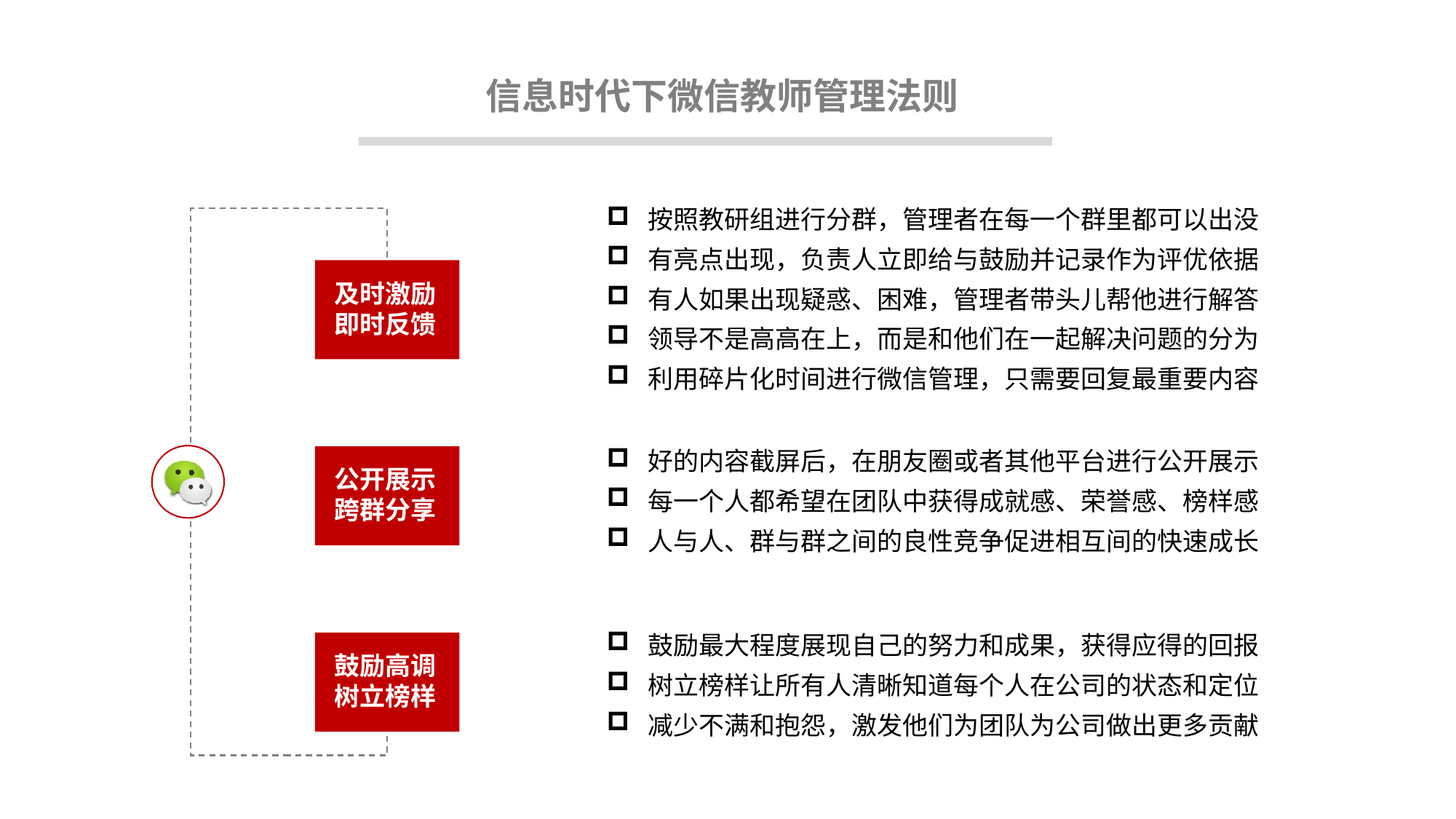

信息时代下微信教师管理法则
按照教研组进行分群，管理者在每一个群里都可以出没
有亮点出现，负责人立即给与鼓励并记录作为评优依据
有人如果出现疑惑、困难，管理者带头儿帮他进行解答
领导不是高高在上，而是和他们在一起解决问题的分为
利用碎片化时间进行微信管理，只需要回复最重要内容

及时激励
即时反馈

好的内容截屏后，在朋友圈或者其他平台进行公开展示
每一个人都希望在团队中获得成就感、荣誉感、榜样感
人与人、群与群之间的良性竞争促进相互间的快速成长

公开展示
跨群分享
鼓励最大程度展现自己的努力和成果，获得应得的回报
树立榜样让所有人清晰知道每个人在公司的状态和定位
减少不满和抱怨，激发他们为团队为公司做出更多贡献

鼓励高调
树立榜样